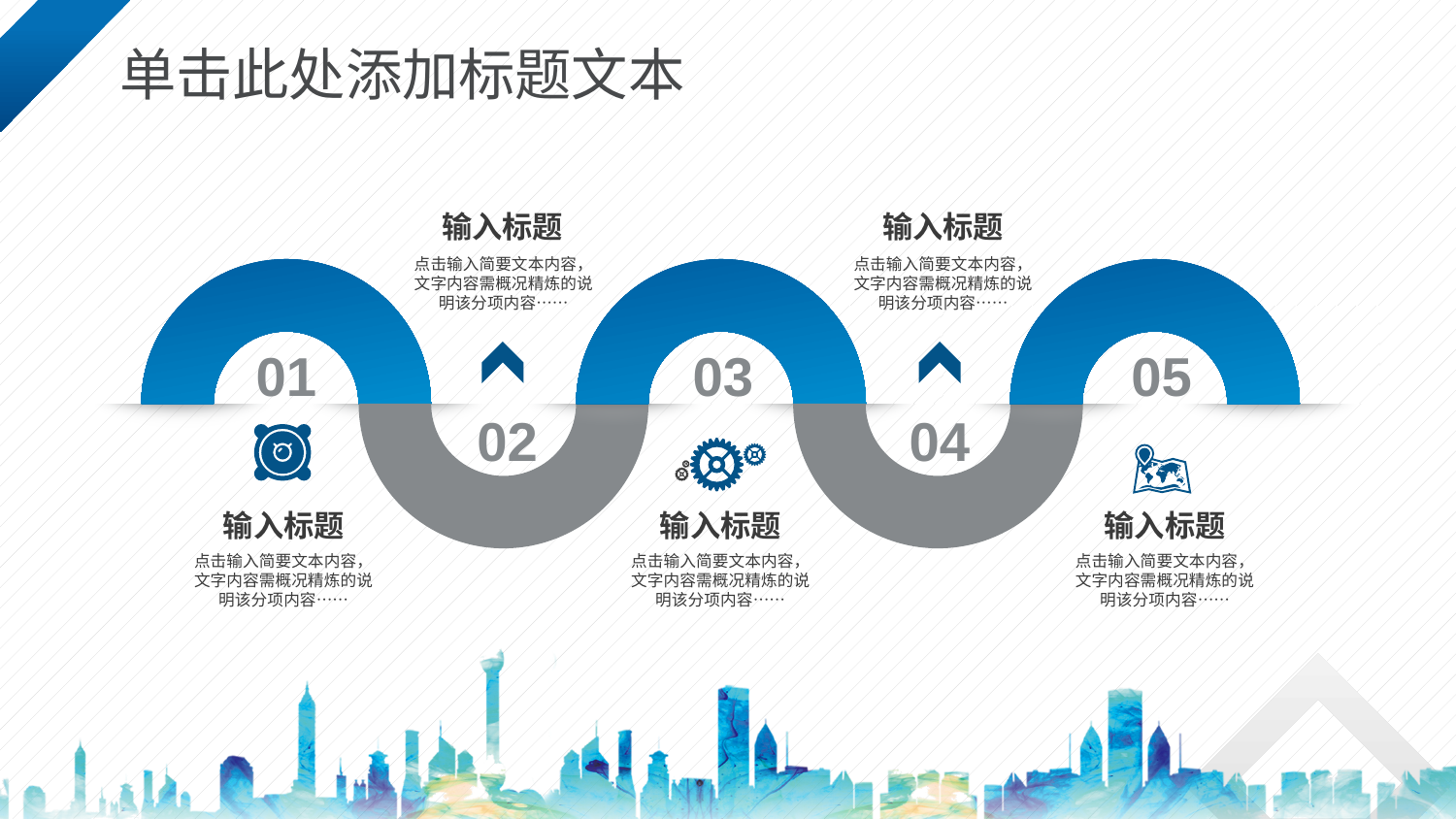

单击此处添加标题文本
输入标题
输入标题
点击输入简要文本内容，文字内容需概况精炼的说明该分项内容……

02
点击输入简要文本内容，文字内容需概况精炼的说明该分项内容……

04

01

03

输入标题
点击输入简要文本内容，文字内容需概况精炼的说明该分项内容……

05

输入标题
点击输入简要文本内容，文字内容需概况精炼的说明该分项内容……

输入标题
点击输入简要文本内容，文字内容需概况精炼的说明该分项内容……